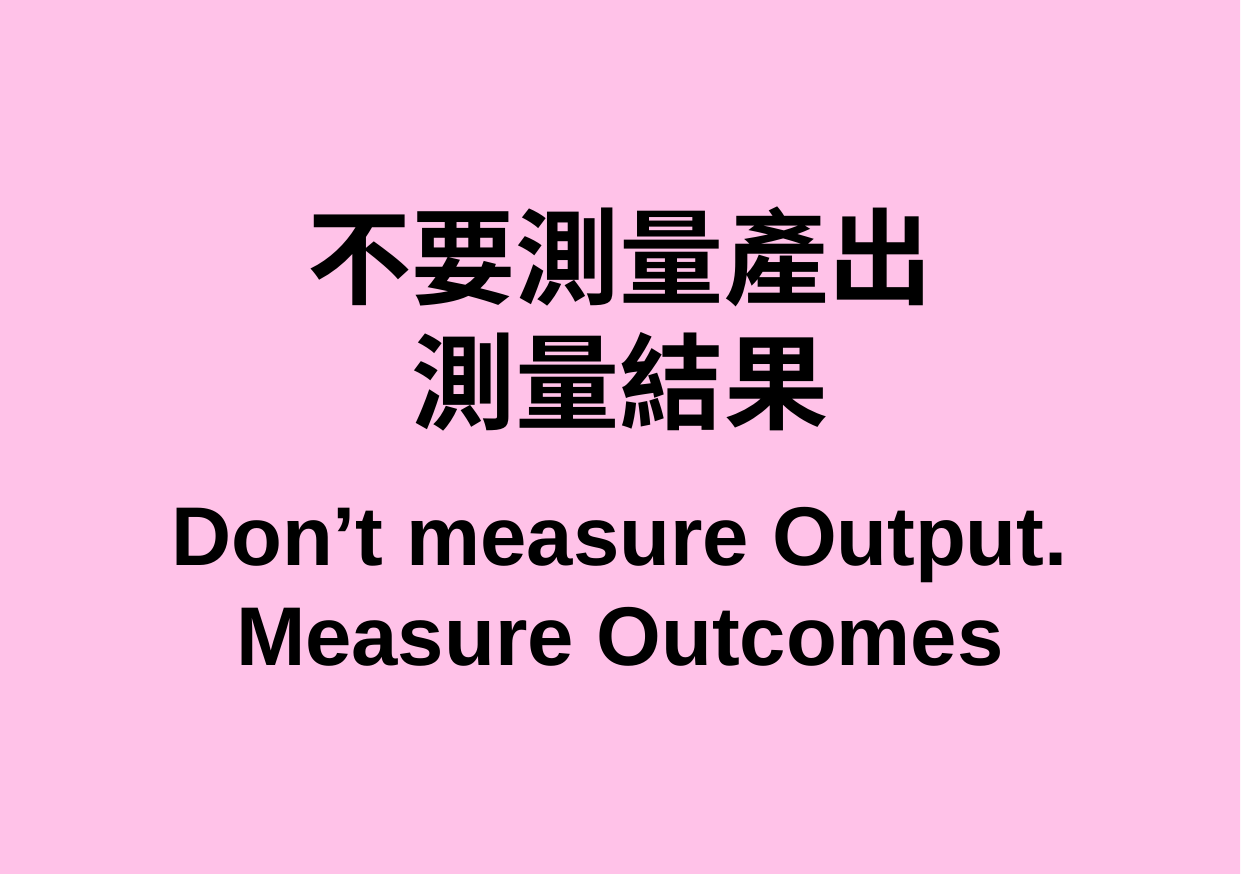

不要測量產出
測量結果
Don’t measure Output. Measure Outcomes